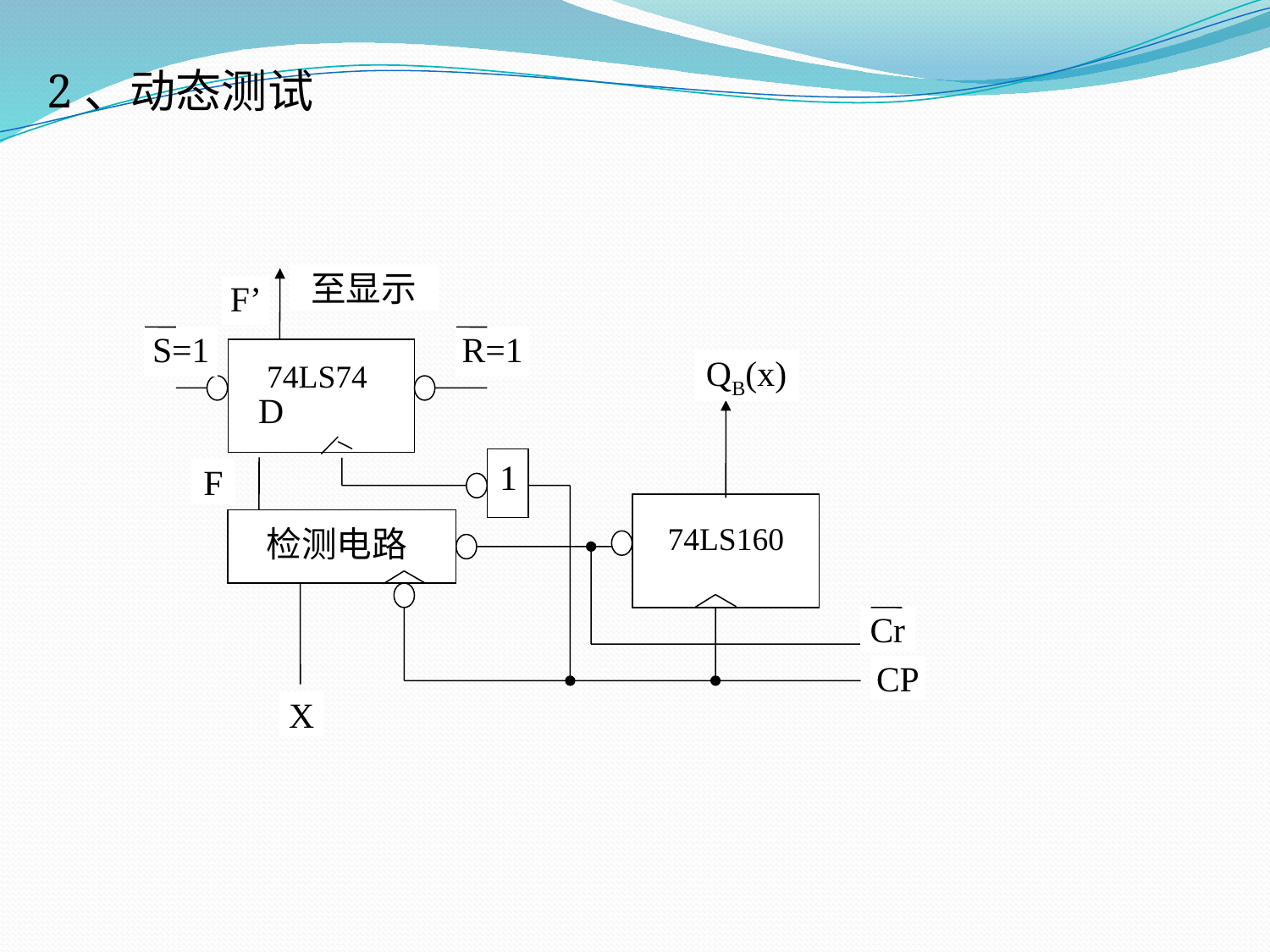

2、动态测试
至显示

F’

S=1

R=1

  D
QB(x)
74LS74

1

F

74LS160

检测电路

Cr

CP

X